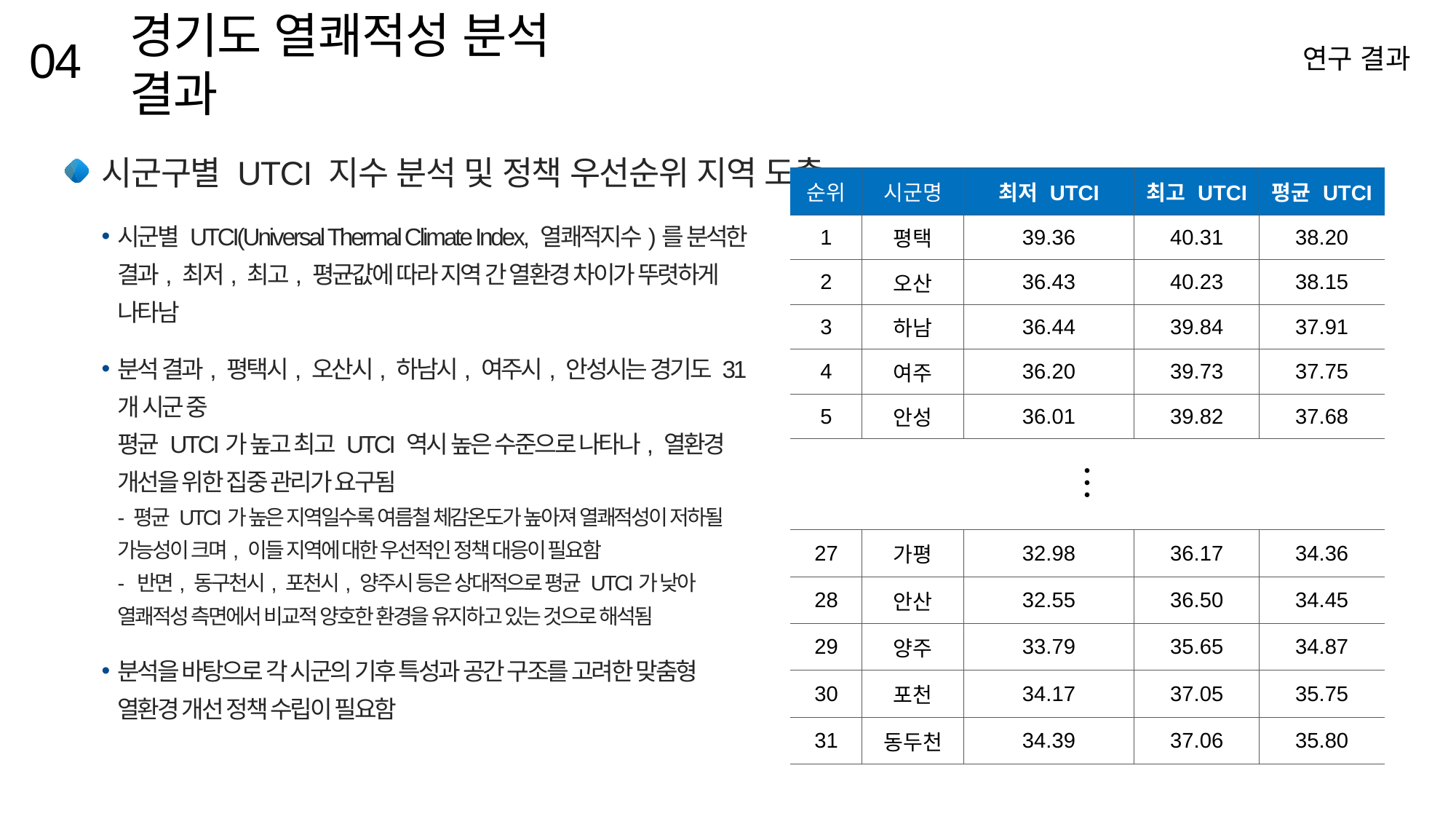

04
경기도 열쾌적성 분석 결과
연구 결과
시군구별 UTCI 지수 분석 및 정책 우선순위 지역 도출

| 순위 | 시군명 | 최저 UTCI | 최고 UTCI | 평균 UTCI |
| --- | --- | --- | --- | --- |
| 1 | 평택 | 39.36 | 40.31 | 38.20 |
| 2 | 오산 | 36.43 | 40.23 | 38.15 |
| 3 | 하남 | 36.44 | 39.84 | 37.91 |
| 4 | 여주 | 36.20 | 39.73 | 37.75 |
| 5 | 안성 | 36.01 | 39.82 | 37.68 |
| ︙ |  |  |  |  |
| 27 | 가평 | 32.98 | 36.17 | 34.36 |
| 28 | 안산 | 32.55 | 36.50 | 34.45 |
| 29 | 양주 | 33.79 | 35.65 | 34.87 |
| 30 | 포천 | 34.17 | 37.05 | 35.75 |
| 31 | 동두천 | 34.39 | 37.06 | 35.80 |
시군별 UTCI(Universal Thermal Climate Index, 열쾌적지수)를 분석한 결과, 최저, 최고, 평균값에 따라 지역 간 열환경 차이가 뚜렷하게 나타남

분석 결과, 평택시, 오산시, 하남시, 여주시, 안성시는 경기도 31개 시군 중
평균 UTCI가 높고 최고 UTCI 역시 높은 수준으로 나타나, 열환경 개선을 위한 집중 관리가 요구됨
- 평균 UTCI가 높은 지역일수록 여름철 체감온도가 높아져 열쾌적성이 저하될 가능성이 크며, 이들 지역에 대한 우선적인 정책 대응이 필요함
-  반면, 동구천시, 포천시, 양주시 등은 상대적으로 평균 UTCI가 낮아 열쾌적성 측면에서 비교적 양호한 환경을 유지하고 있는 것으로 해석됨

분석을 바탕으로 각 시군의 기후 특성과 공간 구조를 고려한 맞춤형 열환경 개선 정책 수립이 필요함